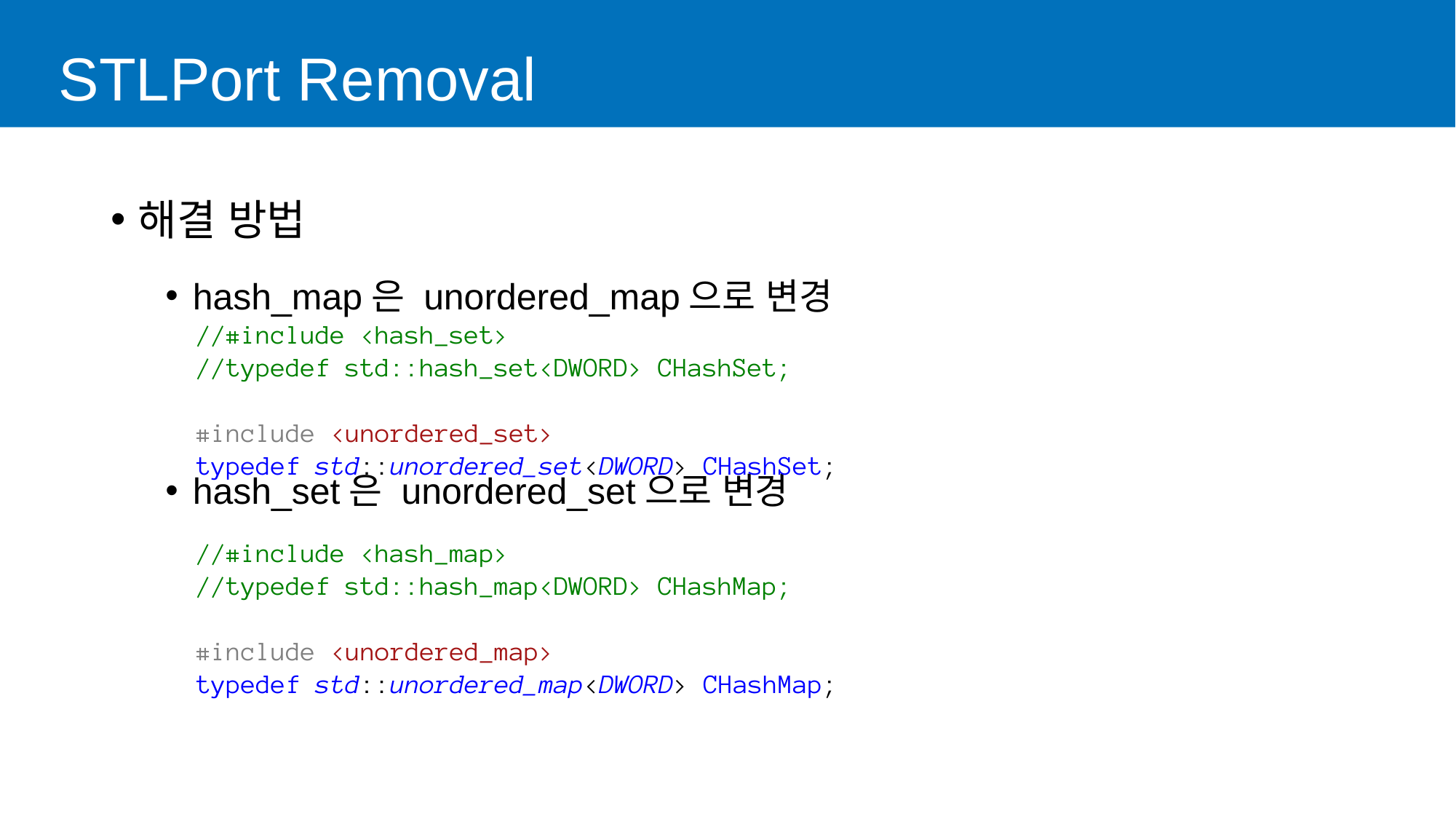

# STLPort Removal
해결 방법
hash_map은 unordered_map으로 변경

hash_set은 unordered_set으로 변경
//#include <hash_set>
//typedef std::hash_set<DWORD> CHashSet;

#include <unordered_set>
typedef std::unordered_set<DWORD> CHashSet;
//#include <hash_map>
//typedef std::hash_map<DWORD> CHashMap;

#include <unordered_map>
typedef std::unordered_map<DWORD> CHashMap;